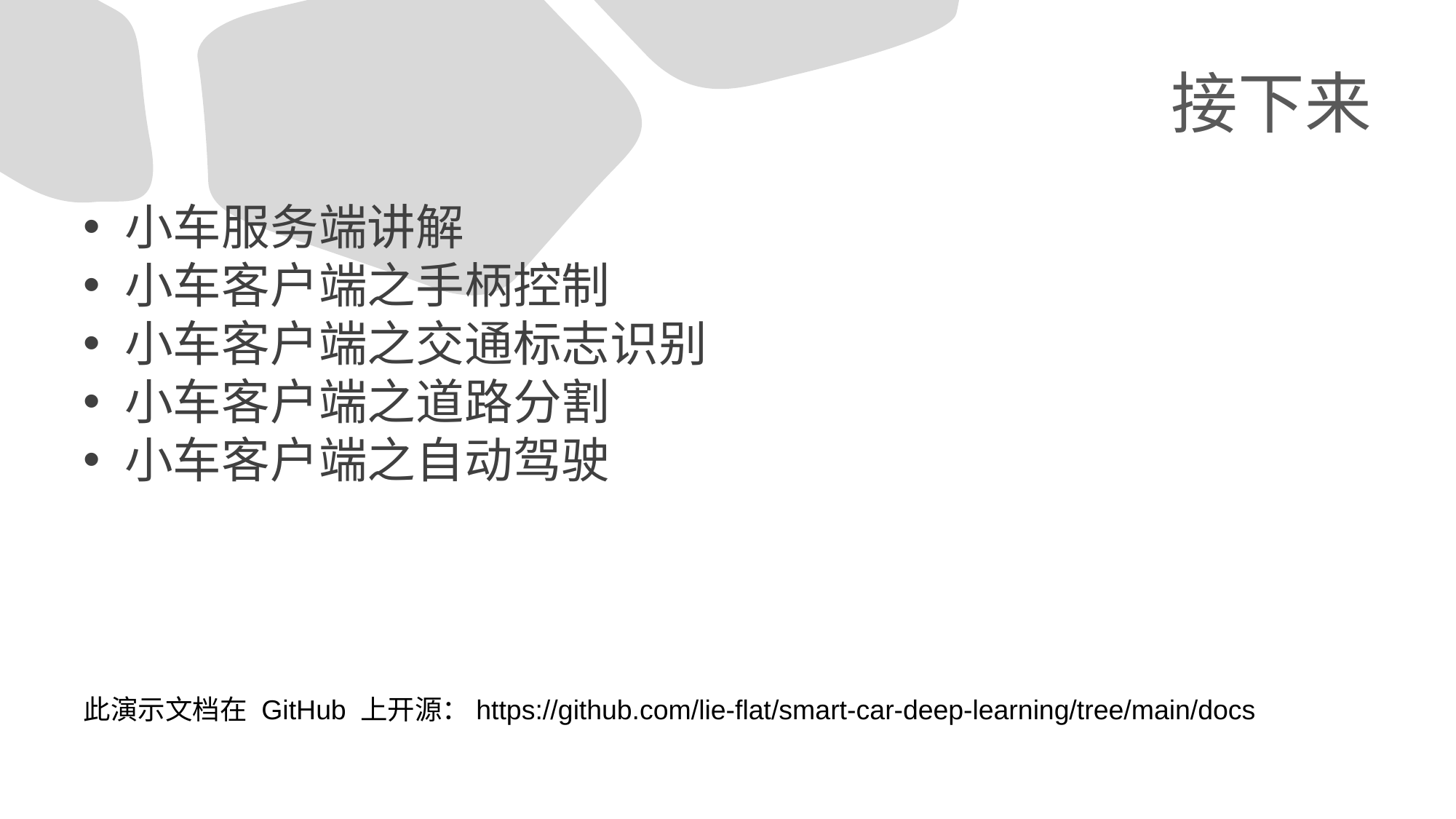

# 接下来
小车服务端讲解
小车客户端之手柄控制
小车客户端之交通标志识别
小车客户端之道路分割
小车客户端之自动驾驶
此演示文档在 GitHub 上开源：https://github.com/lie-flat/smart-car-deep-learning/tree/main/docs